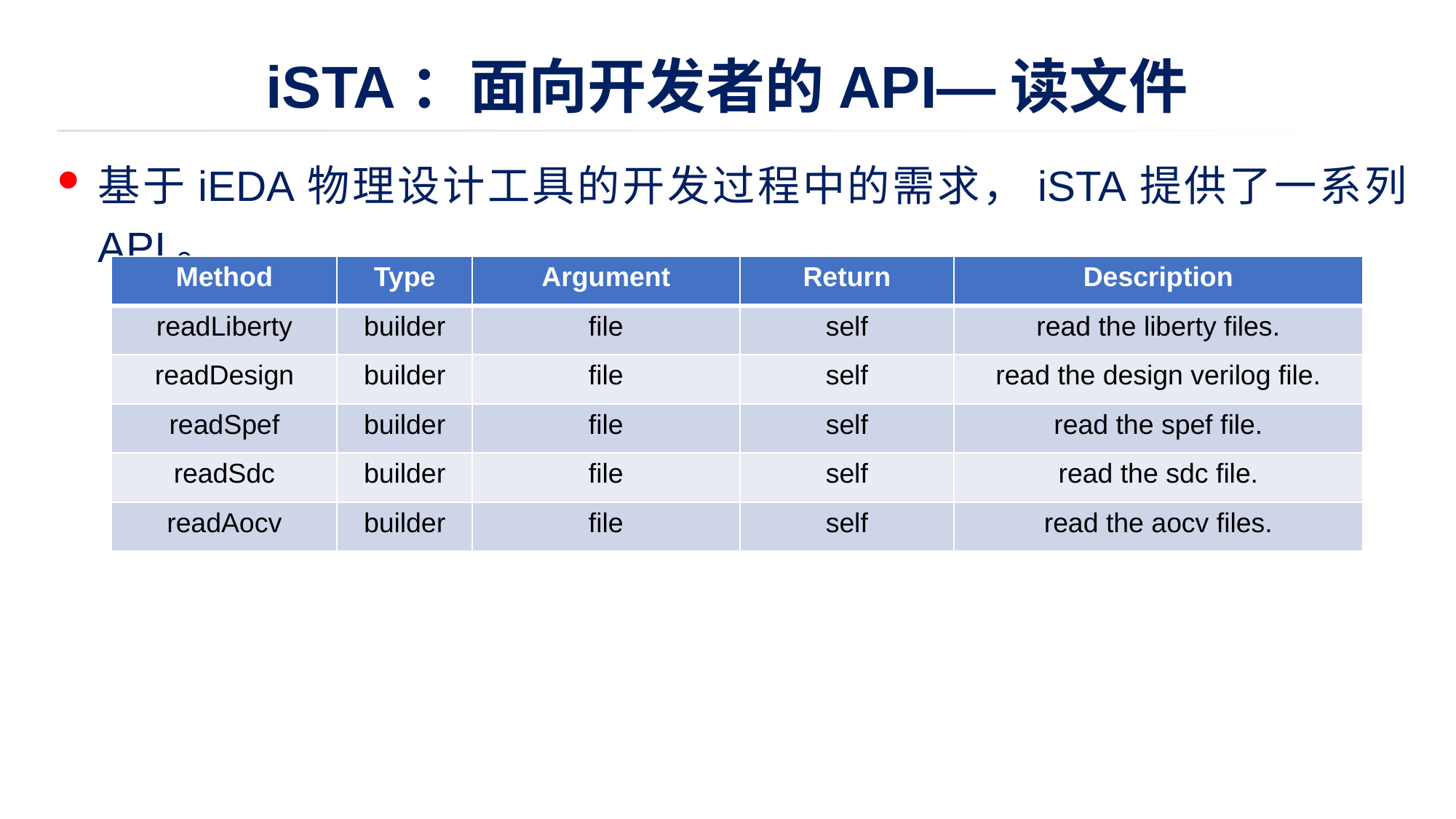

# iSTA：面向开发者的API—读文件
基于iEDA物理设计工具的开发过程中的需求，iSTA提供了一系列API。

| Method | Type | Argument | Return | Description |
| --- | --- | --- | --- | --- |
| readLiberty | builder | file | self | read the liberty files. |
| readDesign | builder | file | self | read the design verilog file. |
| readSpef | builder | file | self | read the spef file. |
| readSdc | builder | file | self | read the sdc file. |
| readAocv | builder | file | self | read the aocv files. |